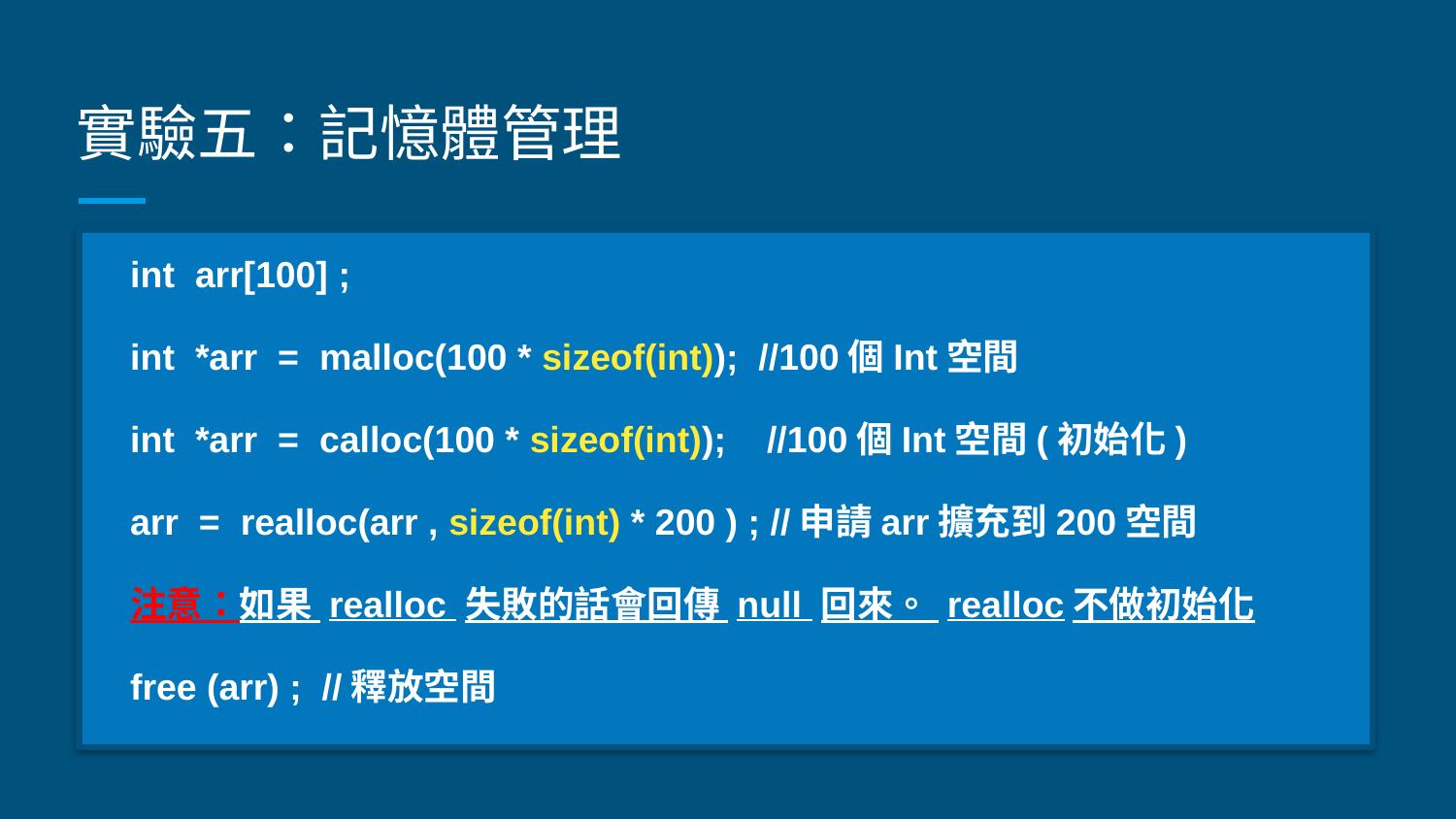

# 實驗五：記憶體管理
int  arr[100] ;
int  *arr  =  malloc(100 * sizeof(int));  //100個Int空間
int  *arr  =  calloc(100 * sizeof(int));    //100個Int空間(初始化)
arr  =  realloc(arr , sizeof(int) * 200 ) ; //申請arr擴充到200空間
注意：如果 realloc 失敗的話會回傳 null 回來。 realloc不做初始化
free (arr) ;  //釋放空間